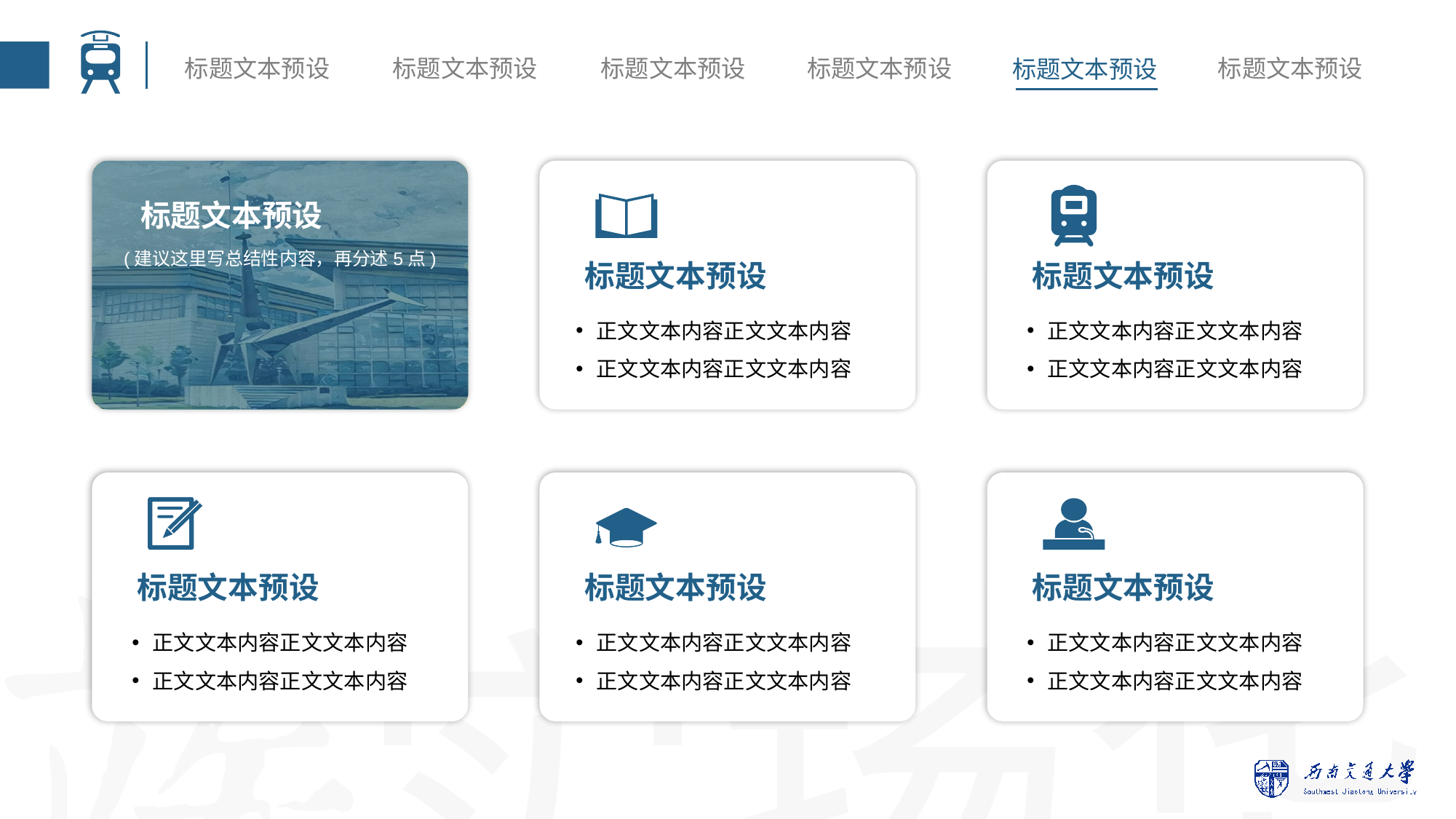

标题文本预设

(建议这里写总结性内容，再分述5点)
标题文本预设
标题文本预设
正文文本内容正文文本内容
正文文本内容正文文本内容
正文文本内容正文文本内容
正文文本内容正文文本内容

标题文本预设
标题文本预设
标题文本预设
正文文本内容正文文本内容
正文文本内容正文文本内容
正文文本内容正文文本内容
正文文本内容正文文本内容
正文文本内容正文文本内容
正文文本内容正文文本内容